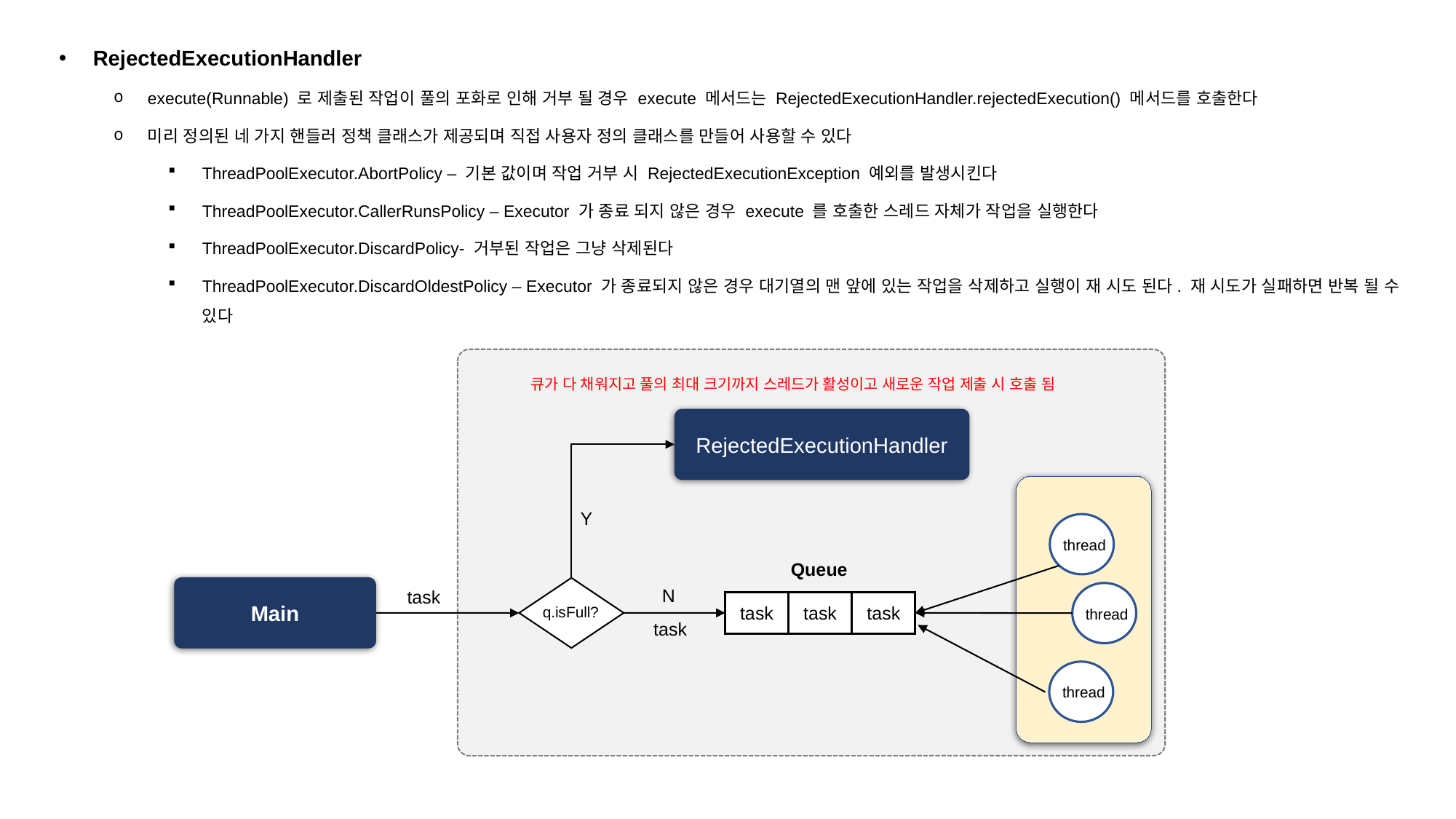

RejectedExecutionHandler
execute(Runnable) 로 제출된 작업이 풀의 포화로 인해 거부 될 경우 execute 메서드는 RejectedExecutionHandler.rejectedExecution() 메서드를 호출한다
미리 정의된 네 가지 핸들러 정책 클래스가 제공되며 직접 사용자 정의 클래스를 만들어 사용할 수 있다
ThreadPoolExecutor.AbortPolicy – 기본 값이며 작업 거부 시 RejectedExecutionException 예외를 발생시킨다
ThreadPoolExecutor.CallerRunsPolicy – Executor 가 종료 되지 않은 경우 execute 를 호출한 스레드 자체가 작업을 실행한다
ThreadPoolExecutor.DiscardPolicy- 거부된 작업은 그냥 삭제된다
ThreadPoolExecutor.DiscardOldestPolicy – Executor 가 종료되지 않은 경우 대기열의 맨 앞에 있는 작업을 삭제하고 실행이 재 시도 된다. 재 시도가 실패하면 반복 될 수 있다

큐가 다 채워지고 풀의 최대 크기까지 스레드가 활성이고 새로운 작업 제출 시 호출 됨
RejectedExecutionHandler

Y

thread
Queue
Main

N
task

thread
task
task
task
q.isFull?
task

thread